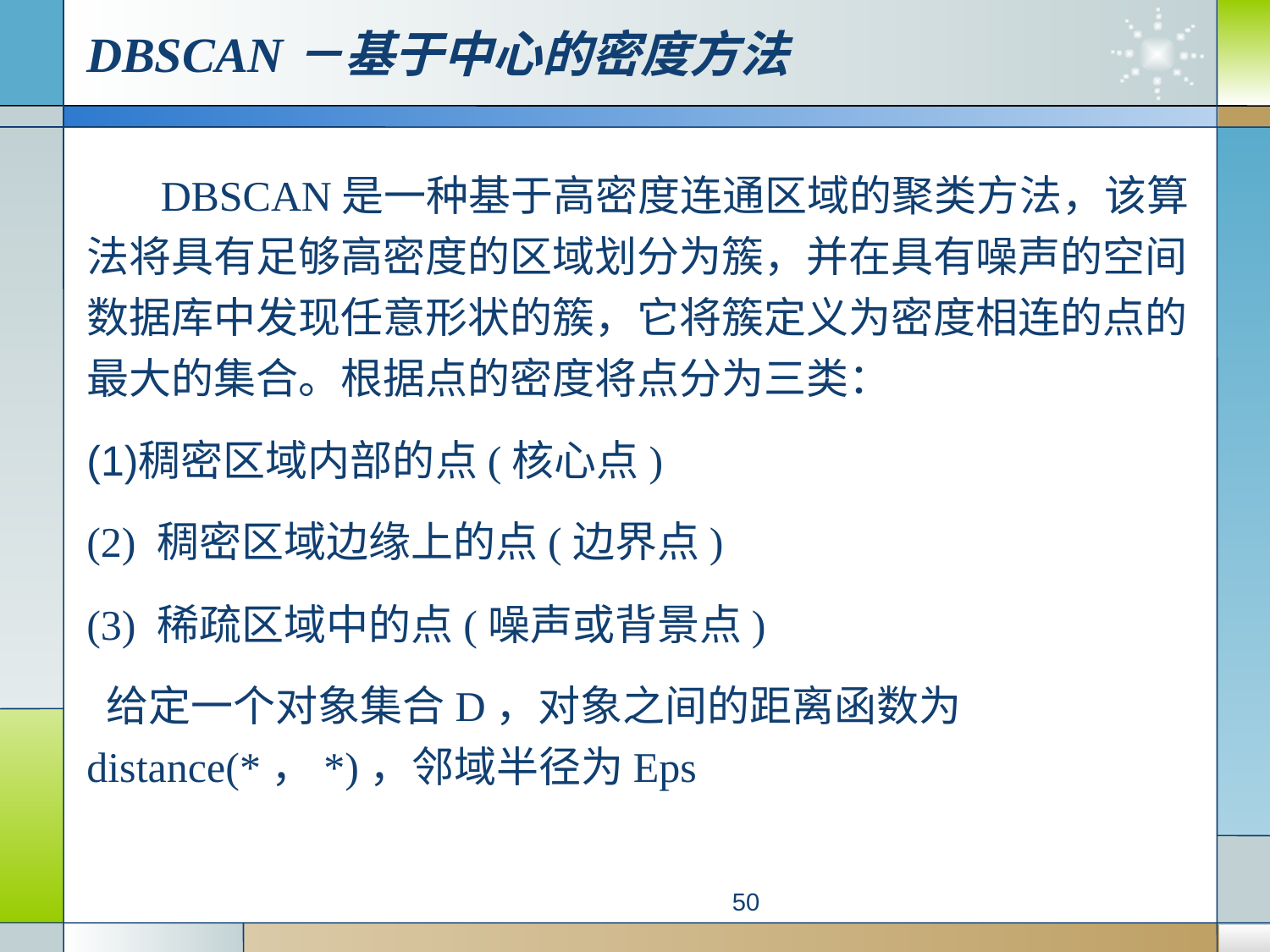

DBSCAN－基于中心的密度方法
       DBSCAN是一种基于高密度连通区域的聚类方法，该算法将具有足够高密度的区域划分为簇，并在具有噪声的空间数据库中发现任意形状的簇，它将簇定义为密度相连的点的最大的集合。根据点的密度将点分为三类：
稠密区域内部的点(核心点)
(2) 稠密区域边缘上的点(边界点)
(3) 稀疏区域中的点(噪声或背景点)
 给定一个对象集合D，对象之间的距离函数为distance(*，*)，邻域半径为Eps

50